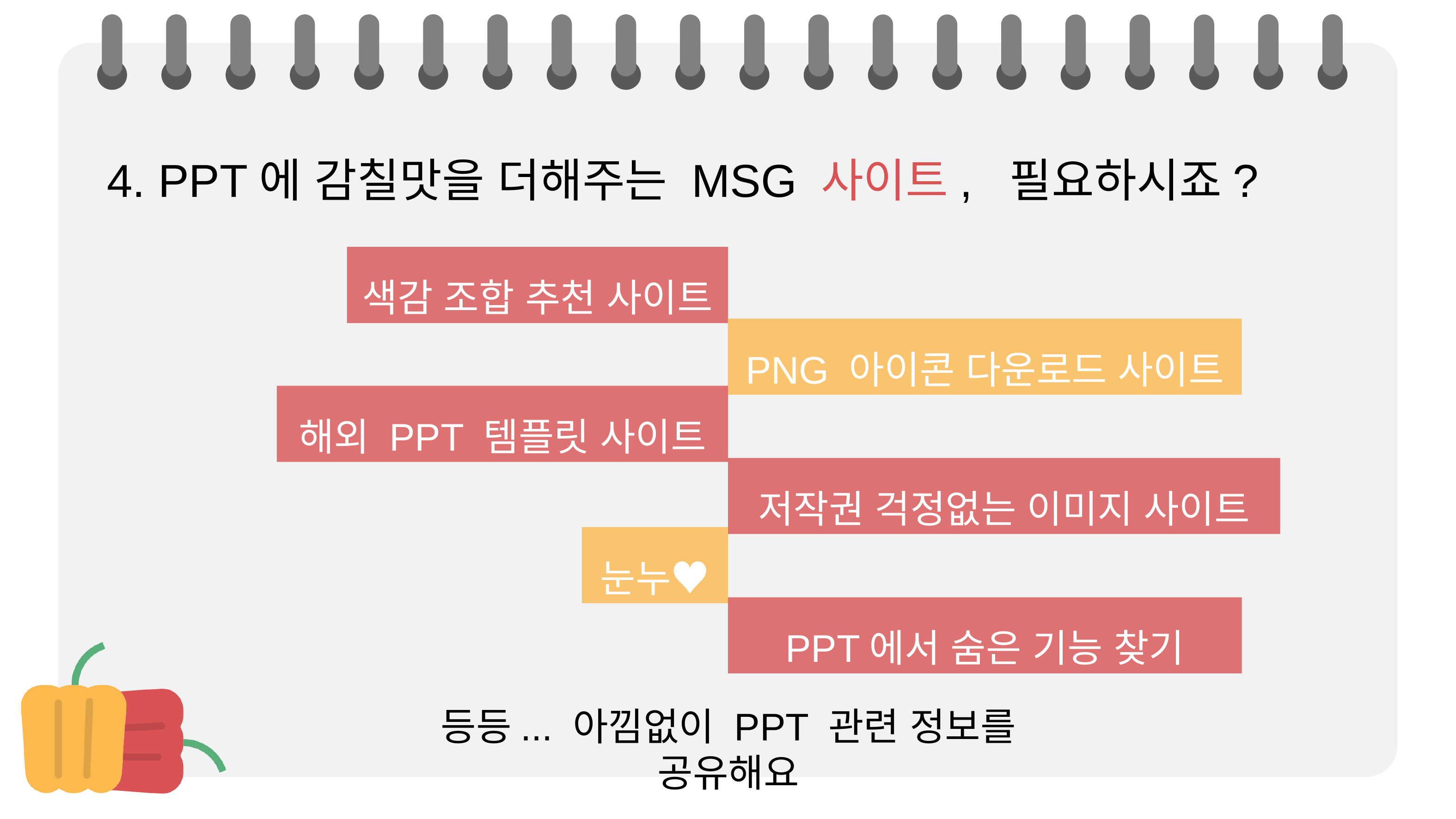

4. PPT에 감칠맛을 더해주는 MSG 사이트,  필요하시죠?
색감 조합 추천 사이트
PNG 아이콘 다운로드 사이트
해외 PPT 템플릿 사이트
저작권 걱정없는 이미지 사이트
눈누♥
PPT에서 숨은 기능 찾기
등등... 아낌없이 PPT 관련 정보를 공유해요